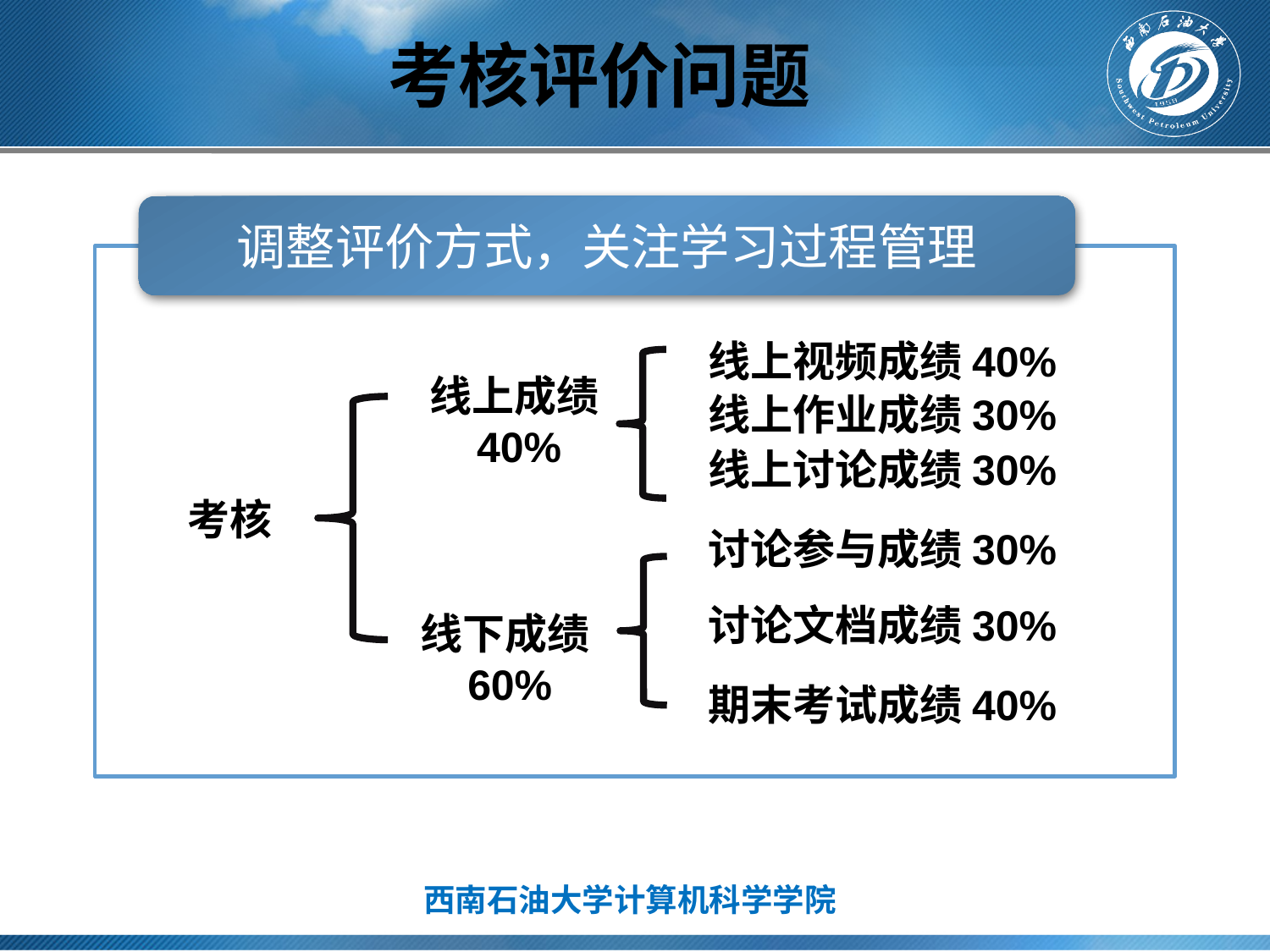

# 考核评价问题
调整评价方式，关注学习过程管理

线上视频成绩40%
线上作业成绩30%

线上成绩40%

线上讨论成绩30%
考核
讨论参与成绩30%

讨论文档成绩30%
线下成绩60%
期末考试成绩40%